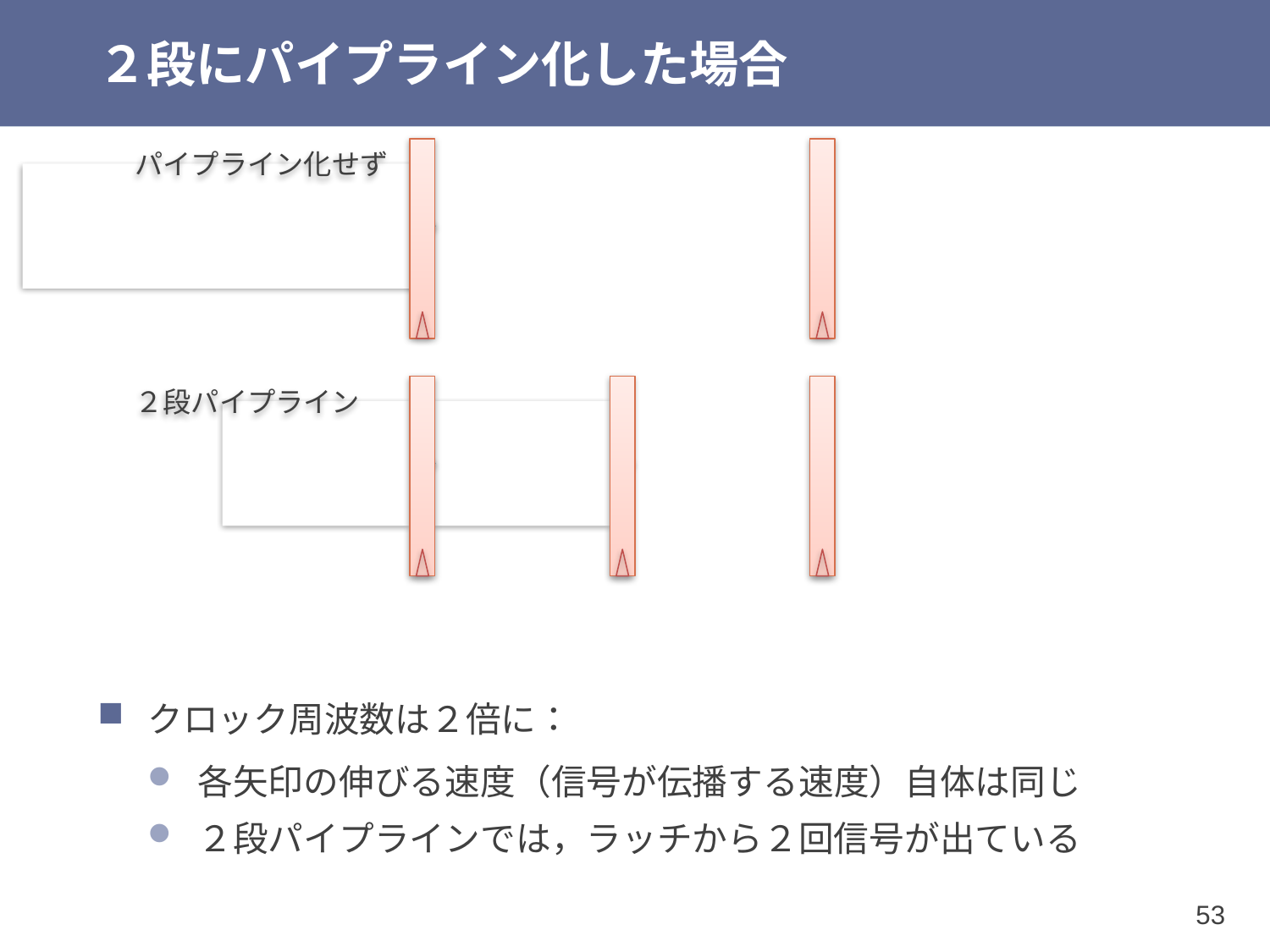

# ２段にパイプライン化した場合
パイプライン化せず

２段パイプライン

クロック周波数は２倍に：
各矢印の伸びる速度（信号が伝播する速度）自体は同じ
２段パイプラインでは，ラッチから２回信号が出ている